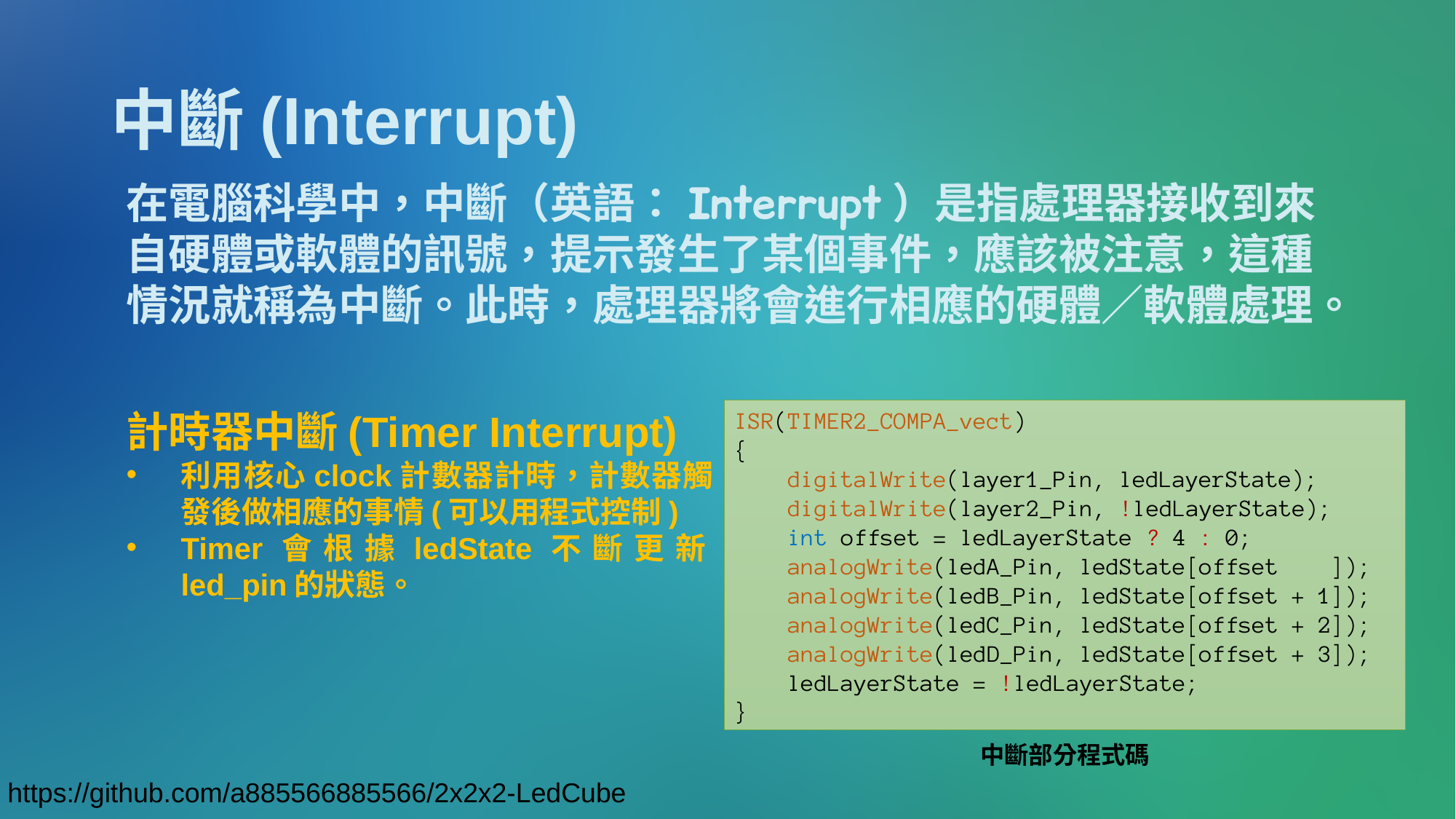

# 中斷(Interrupt)
在電腦科學中，中斷（英語：Interrupt）是指處理器接收到來自硬體或軟體的訊號，提示發生了某個事件，應該被注意，這種情況就稱為中斷。此時，處理器將會進行相應的硬體／軟體處理。
計時器中斷(Timer Interrupt)
利用核心clock計數器計時，計數器觸發後做相應的事情(可以用程式控制)
Timer會根據ledState不斷更新led_pin的狀態。
ISR(TIMER2_COMPA_vect)
{
    digitalWrite(layer1_Pin, ledLayerState);
    digitalWrite(layer2_Pin, !ledLayerState);
    int offset = ledLayerState ? 4 : 0;
    analogWrite(ledA_Pin, ledState[offset    ]);
    analogWrite(ledB_Pin, ledState[offset + 1]);
    analogWrite(ledC_Pin, ledState[offset + 2]);
    analogWrite(ledD_Pin, ledState[offset + 3]);
    ledLayerState = !ledLayerState;
}
中斷部分程式碼
https://github.com/a885566885566/2x2x2-LedCube